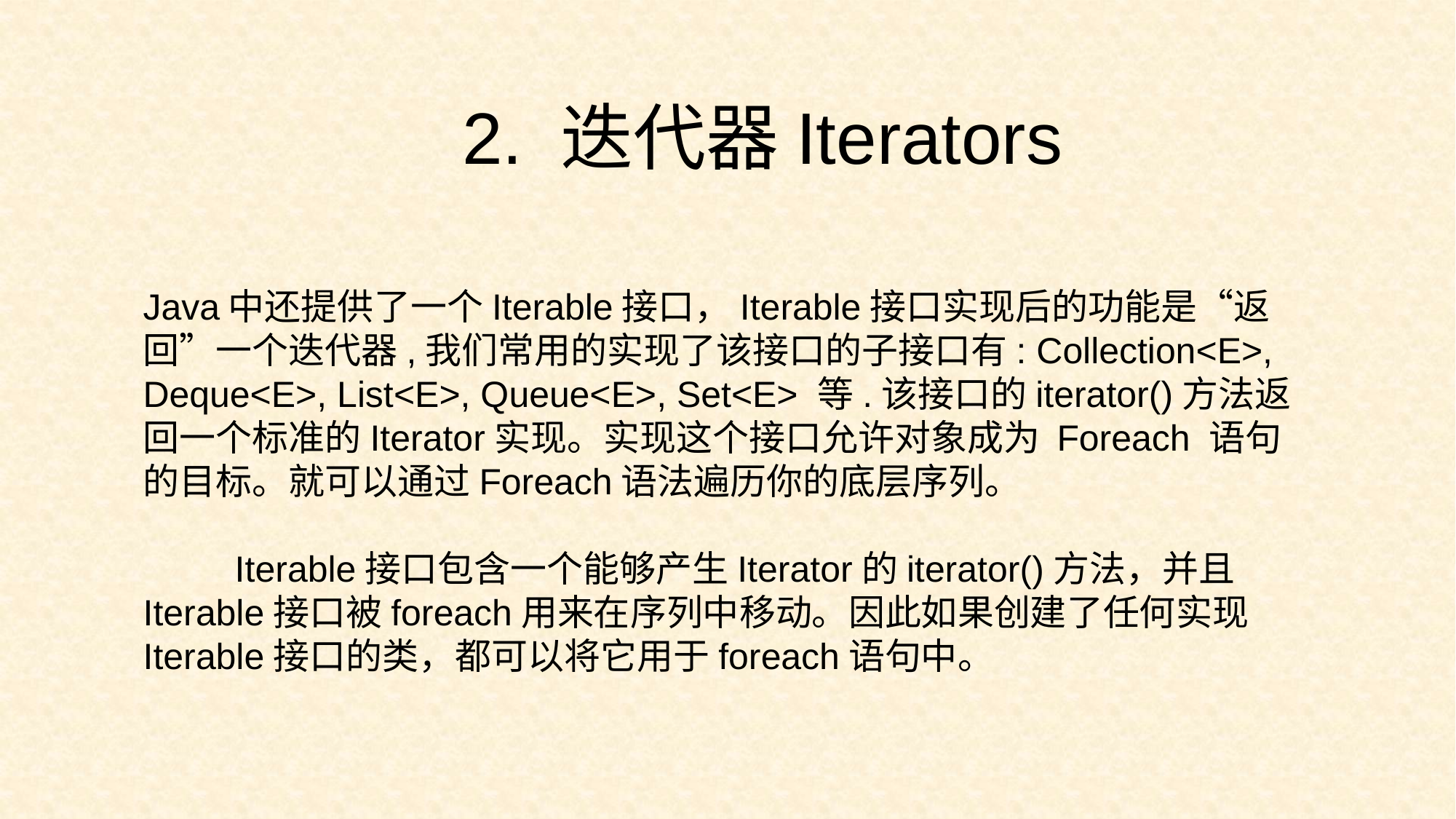

2. 迭代器Iterators
Java中还提供了一个Iterable接口，Iterable接口实现后的功能是“返回”一个迭代器,我们常用的实现了该接口的子接口有: Collection<E>, Deque<E>, List<E>, Queue<E>, Set<E> 等.该接口的iterator()方法返回一个标准的Iterator实现。实现这个接口允许对象成为 Foreach 语句的目标。就可以通过Foreach语法遍历你的底层序列。

         Iterable接口包含一个能够产生Iterator的iterator()方法，并且Iterable接口被foreach用来在序列中移动。因此如果创建了任何实现Iterable接口的类，都可以将它用于foreach语句中。